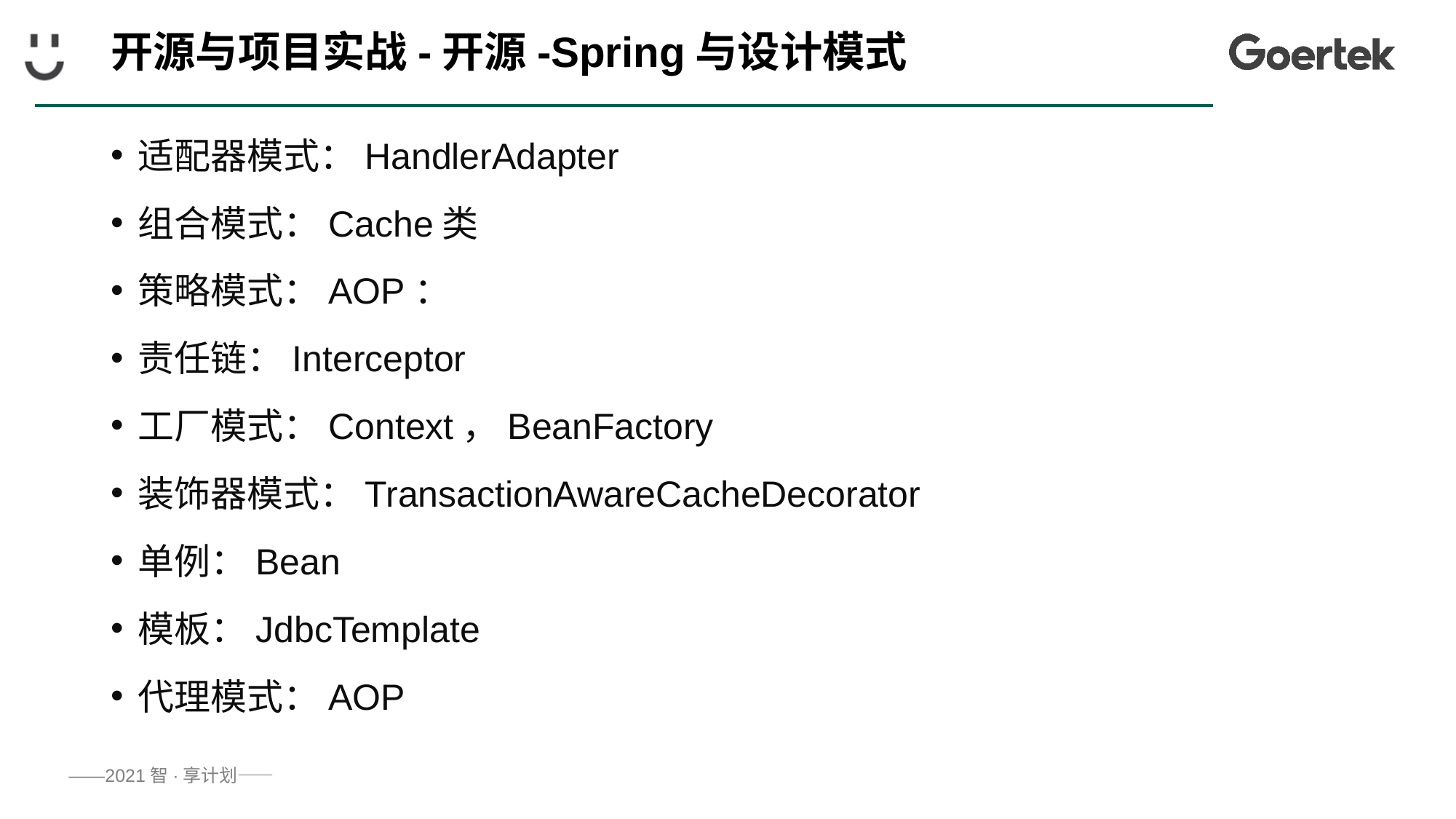

# 开源与项目实战-开源-Spring与设计模式
适配器模式：HandlerAdapter
组合模式：Cache类
策略模式：AOP：
责任链：Interceptor
工厂模式：Context，BeanFactory
装饰器模式：TransactionAwareCacheDecorator
单例：Bean
模板：JdbcTemplate
代理模式：AOP

89